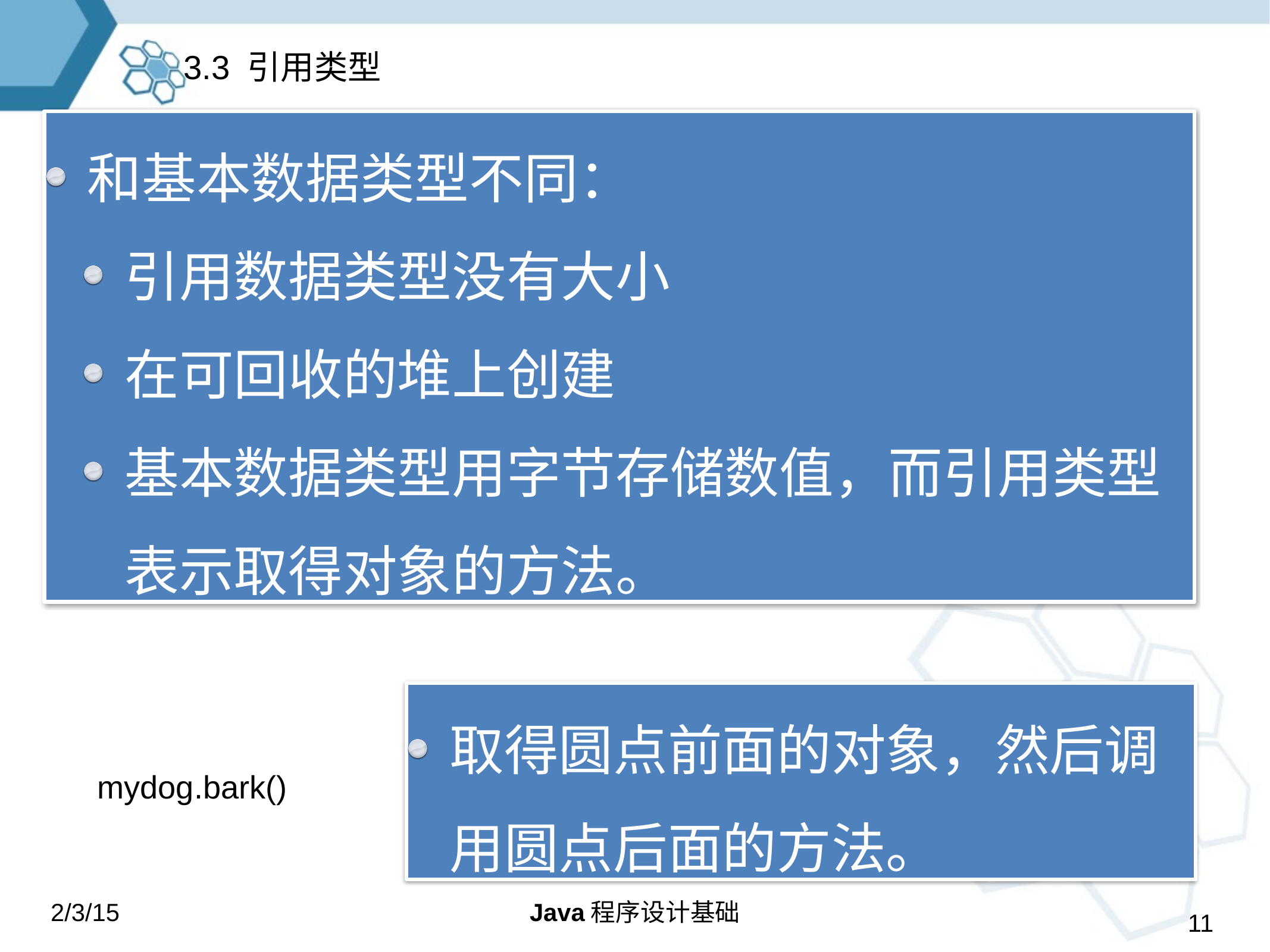

3.3 引用类型
和基本数据类型不同：
引用数据类型没有大小
在可回收的堆上创建
基本数据类型用字节存储数值，而引用类型表示取得对象的方法。
取得圆点前面的对象，然后调用圆点后面的方法。
mydog.bark()
2/3/15
Java程序设计基础
11